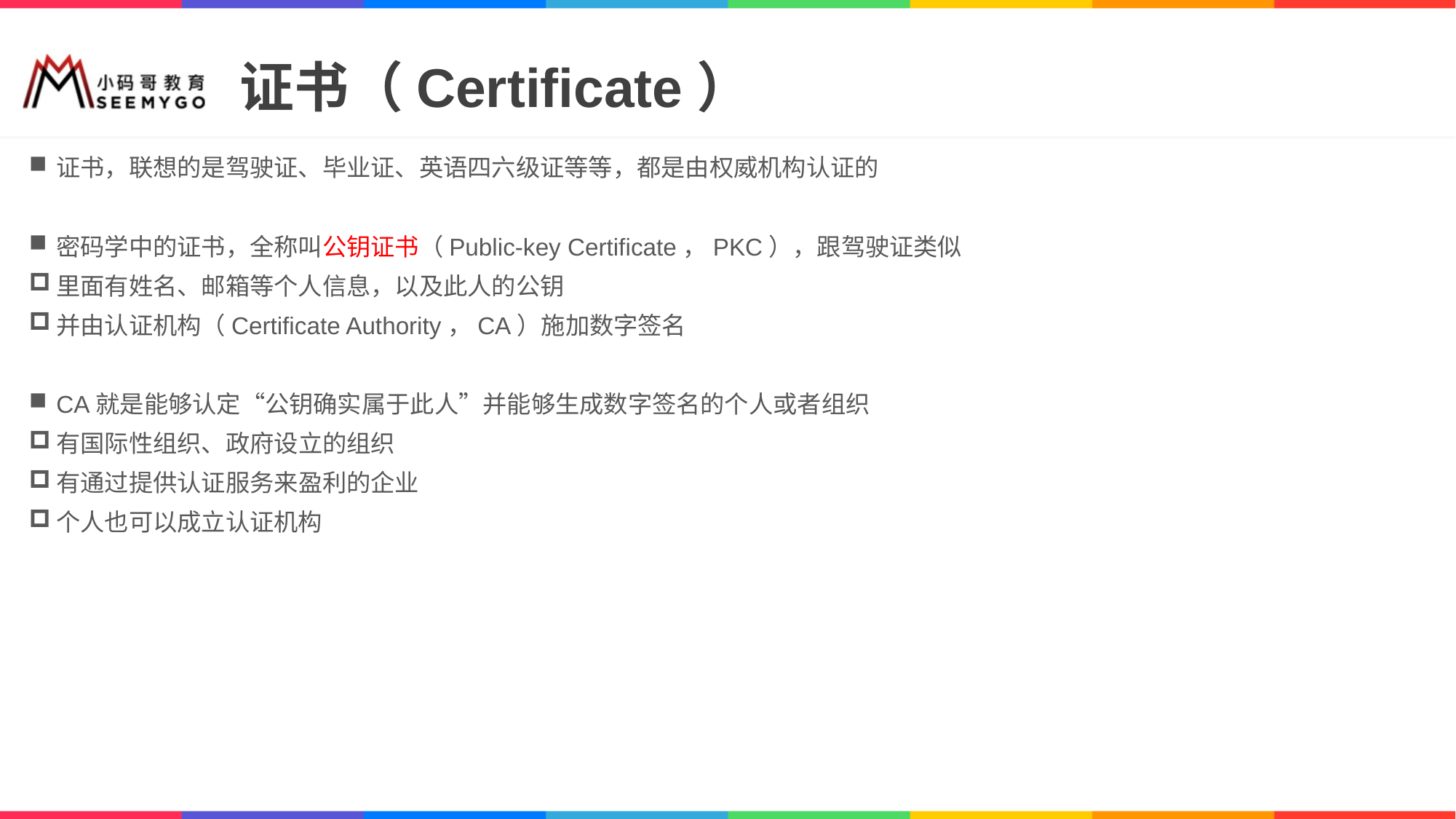

# 证书（Certificate）
证书，联想的是驾驶证、毕业证、英语四六级证等等，都是由权威机构认证的

密码学中的证书，全称叫公钥证书（Public-key Certificate，PKC），跟驾驶证类似
里面有姓名、邮箱等个人信息，以及此人的公钥
并由认证机构（Certificate Authority，CA）施加数字签名

CA就是能够认定“公钥确实属于此人”并能够生成数字签名的个人或者组织
有国际性组织、政府设立的组织
有通过提供认证服务来盈利的企业
个人也可以成立认证机构